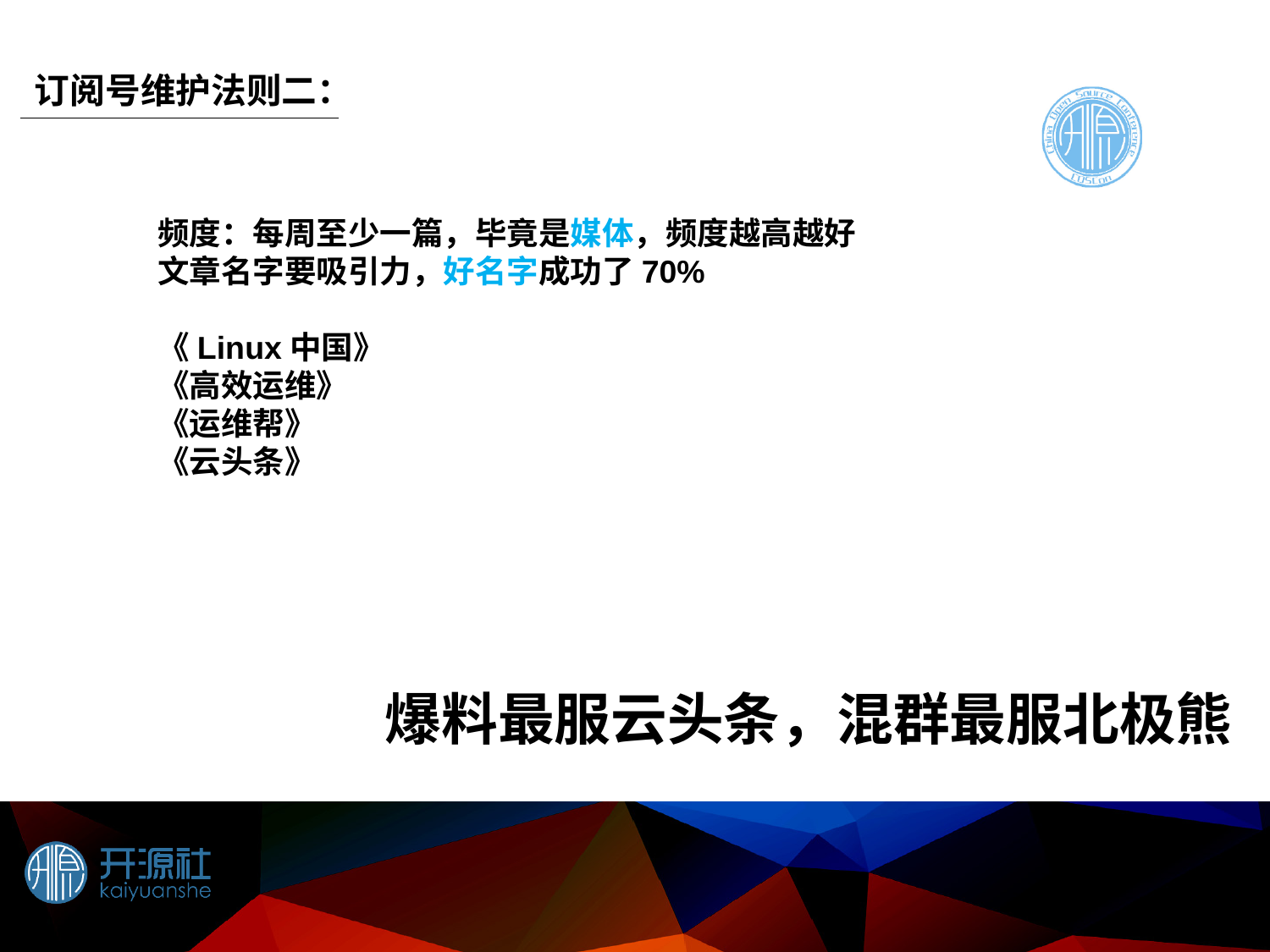

订阅号维护法则二：
频度：每周至少一篇，毕竟是媒体，频度越高越好
文章名字要吸引力，好名字成功了70%

《Linux中国》
《高效运维》
《运维帮》
《云头条》

爆料最服云头条，混群最服北极熊